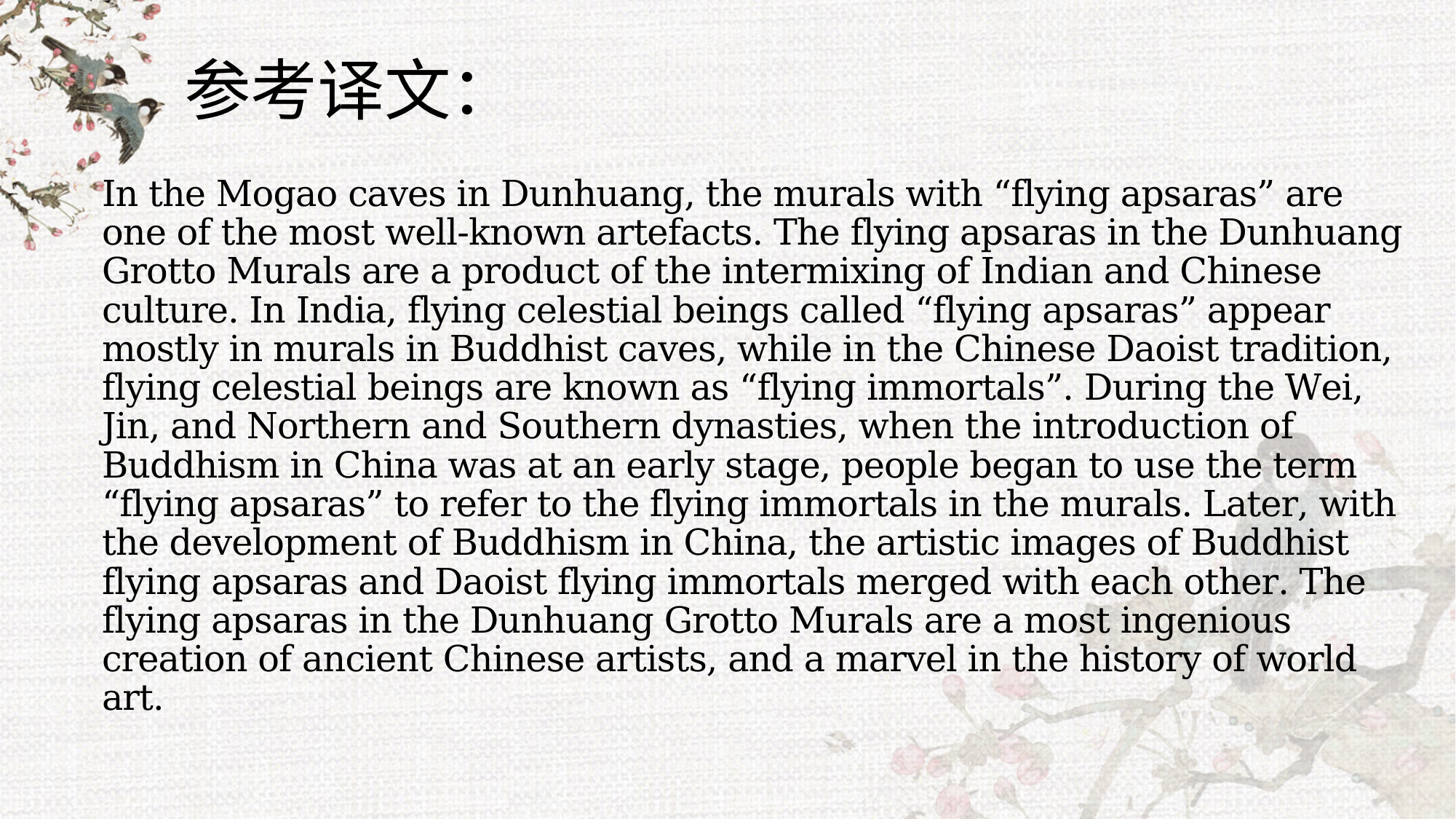

# 参考译文：
In the Mogao caves in Dunhuang, the murals with “flying apsaras” are one of the most well-known artefacts. The flying apsaras in the Dunhuang Grotto Murals are a product of the intermixing of Indian and Chinese culture. In India, flying celestial beings called “flying apsaras” appear mostly in murals in Buddhist caves, while in the Chinese Daoist tradition, flying celestial beings are known as “flying immortals”. During the Wei, Jin, and Northern and Southern dynasties, when the introduction of Buddhism in China was at an early stage, people began to use the term “flying apsaras” to refer to the flying immortals in the murals. Later, with the development of Buddhism in China, the artistic images of Buddhist flying apsaras and Daoist flying immortals merged with each other. The flying apsaras in the Dunhuang Grotto Murals are a most ingenious creation of ancient Chinese artists, and a marvel in the history of world art.